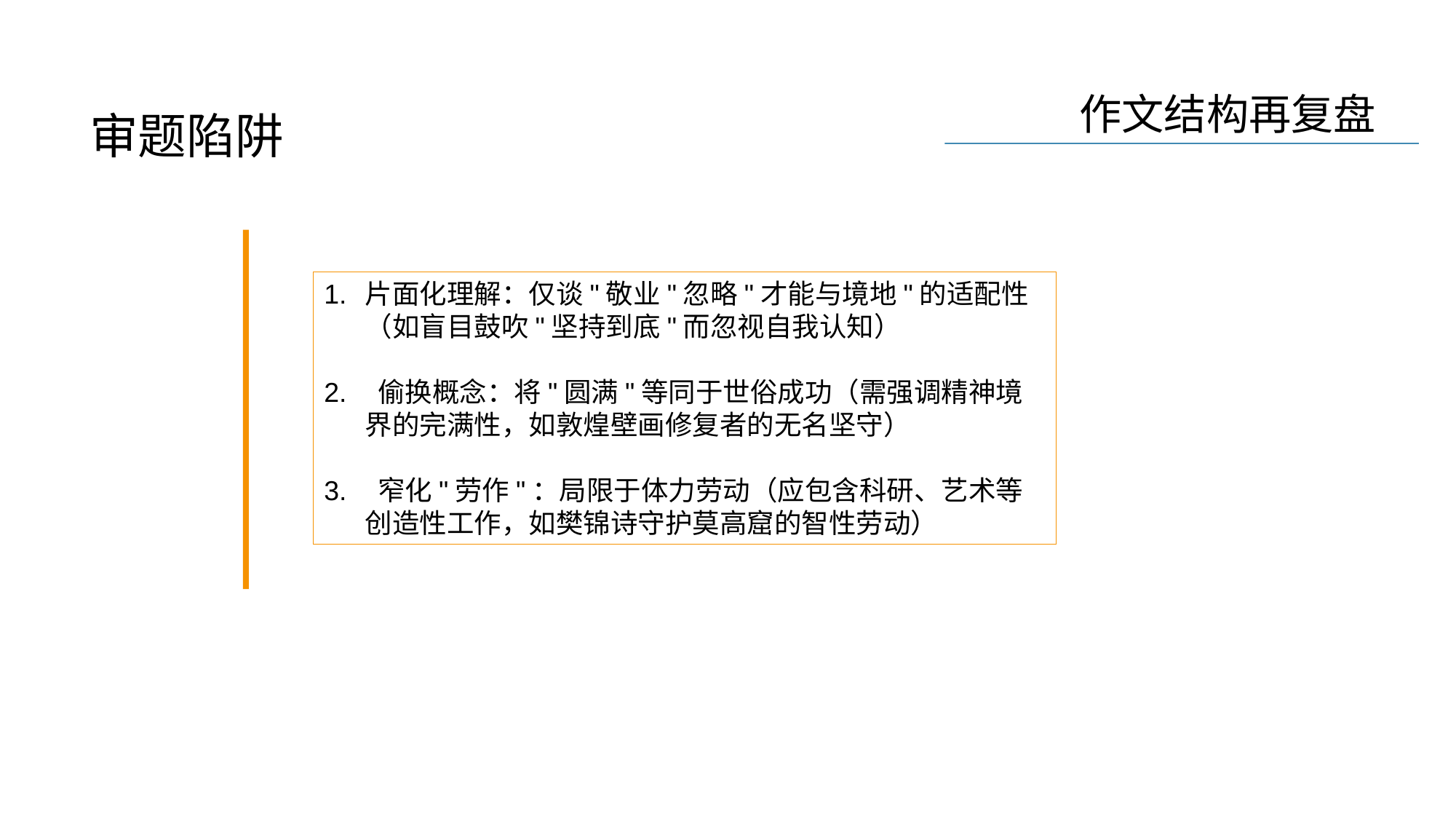

审题陷阱

片面化理解：仅谈"敬业"忽略"才能与境地"的适配性（如盲目鼓吹"坚持到底"而忽视自我认知）

 偷换概念：将"圆满"等同于世俗成功（需强调精神境界的完满性，如敦煌壁画修复者的无名坚守）

 窄化"劳作"：局限于体力劳动（应包含科研、艺术等创造性工作，如樊锦诗守护莫高窟的智性劳动）